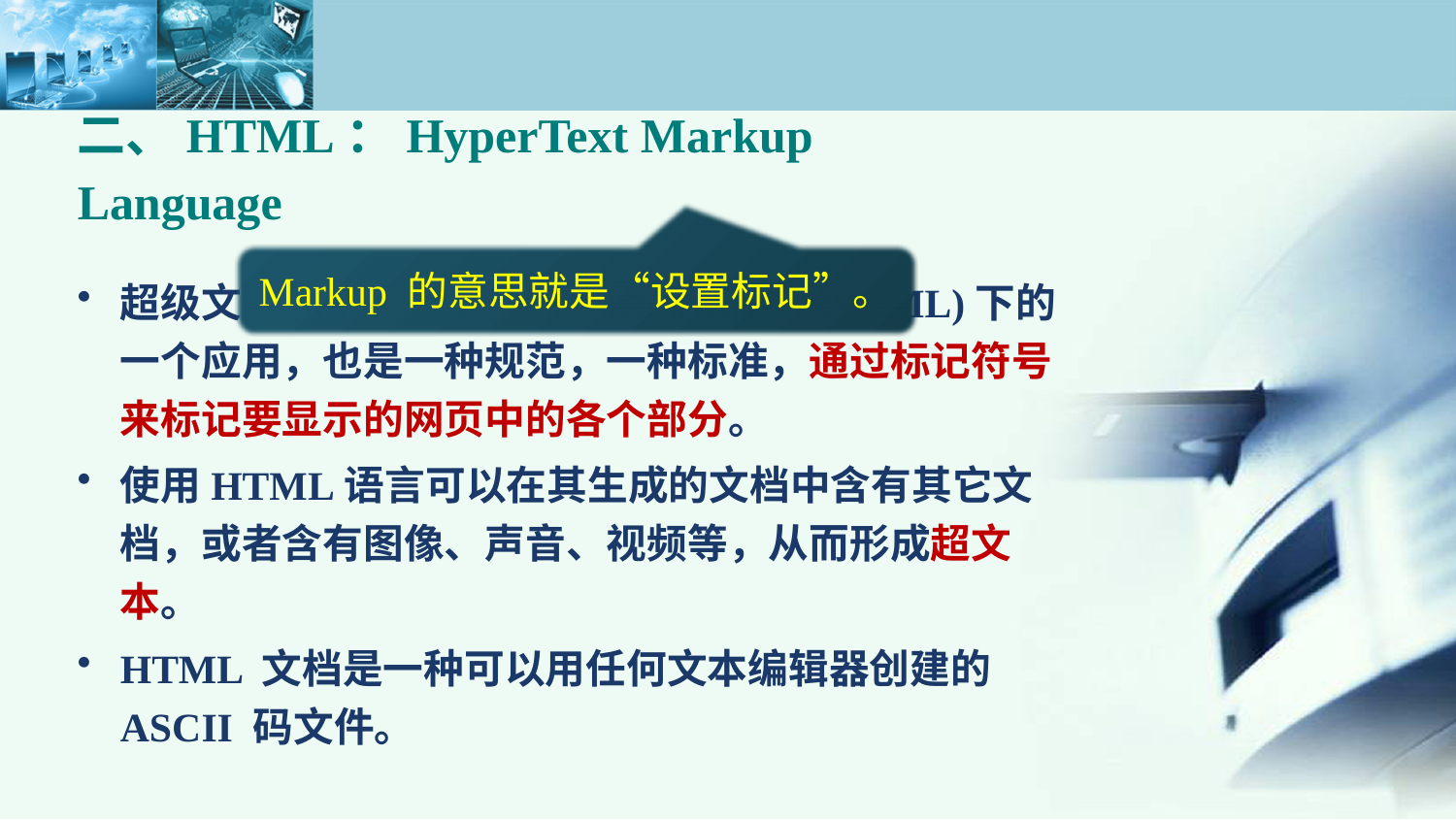

二、HTML：HyperText Markup Language
Markup 的意思就是“设置标记”。
超级文本标记语言是标准通用标记语言(SGML)下的一个应用，也是一种规范，一种标准，通过标记符号来标记要显示的网页中的各个部分。
使用HTML语言可以在其生成的文档中含有其它文档，或者含有图像、声音、视频等，从而形成超文本。
HTML 文档是一种可以用任何文本编辑器创建的 ASCII 码文件。